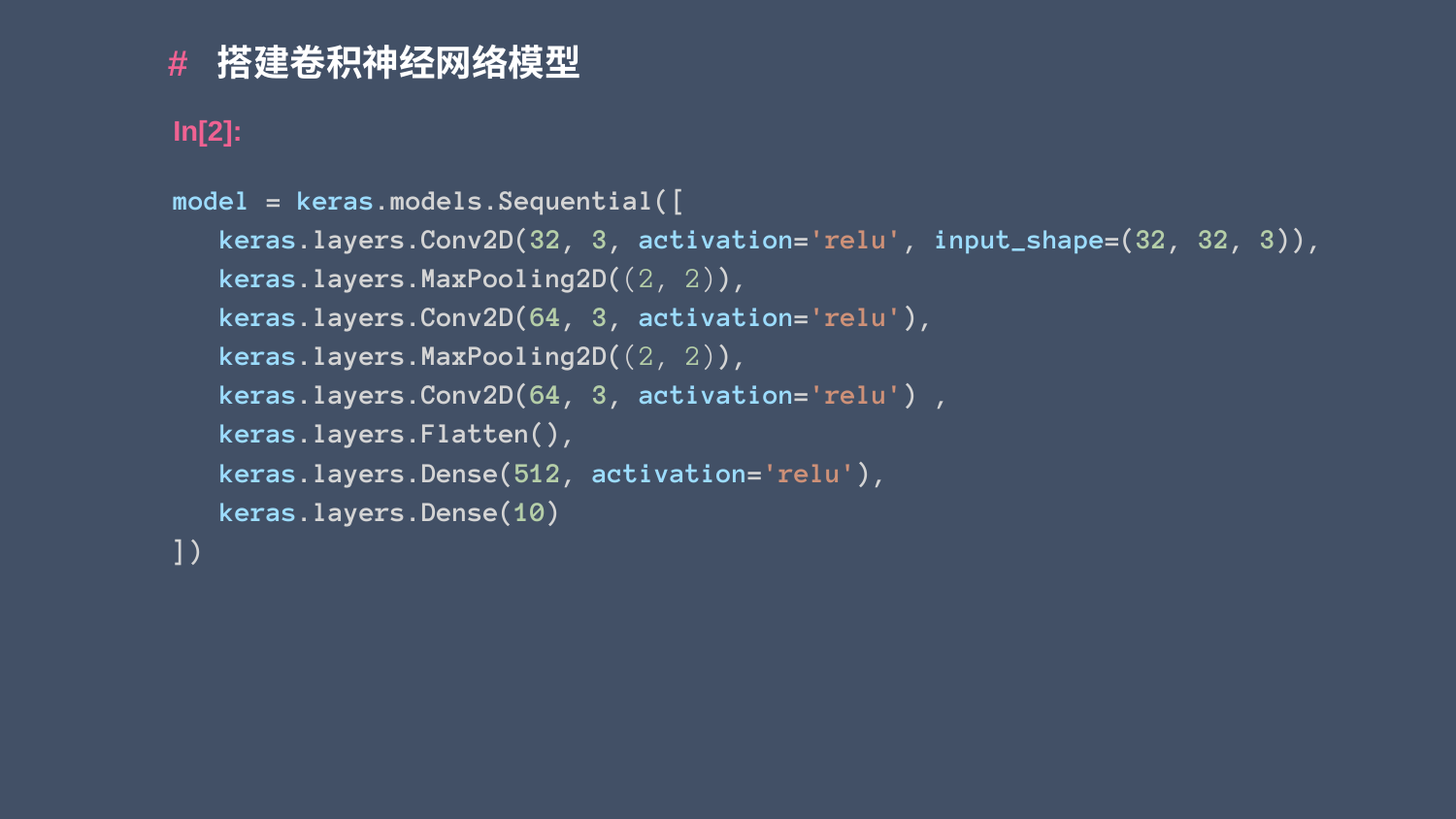

#  搭建卷积神经网络模型
In[2]:
model = keras.models.Sequential([
   keras.layers.Conv2D(32, 3, activation='relu', input_shape=(32, 32, 3)),
   keras.layers.MaxPooling2D((2, 2)),
   keras.layers.Conv2D(64, 3, activation='relu'),
   keras.layers.MaxPooling2D((2, 2)),
   keras.layers.Conv2D(64, 3, activation='relu') ,
   keras.layers.Flatten(),
   keras.layers.Dense(512, activation='relu'),
   keras.layers.Dense(10)
])